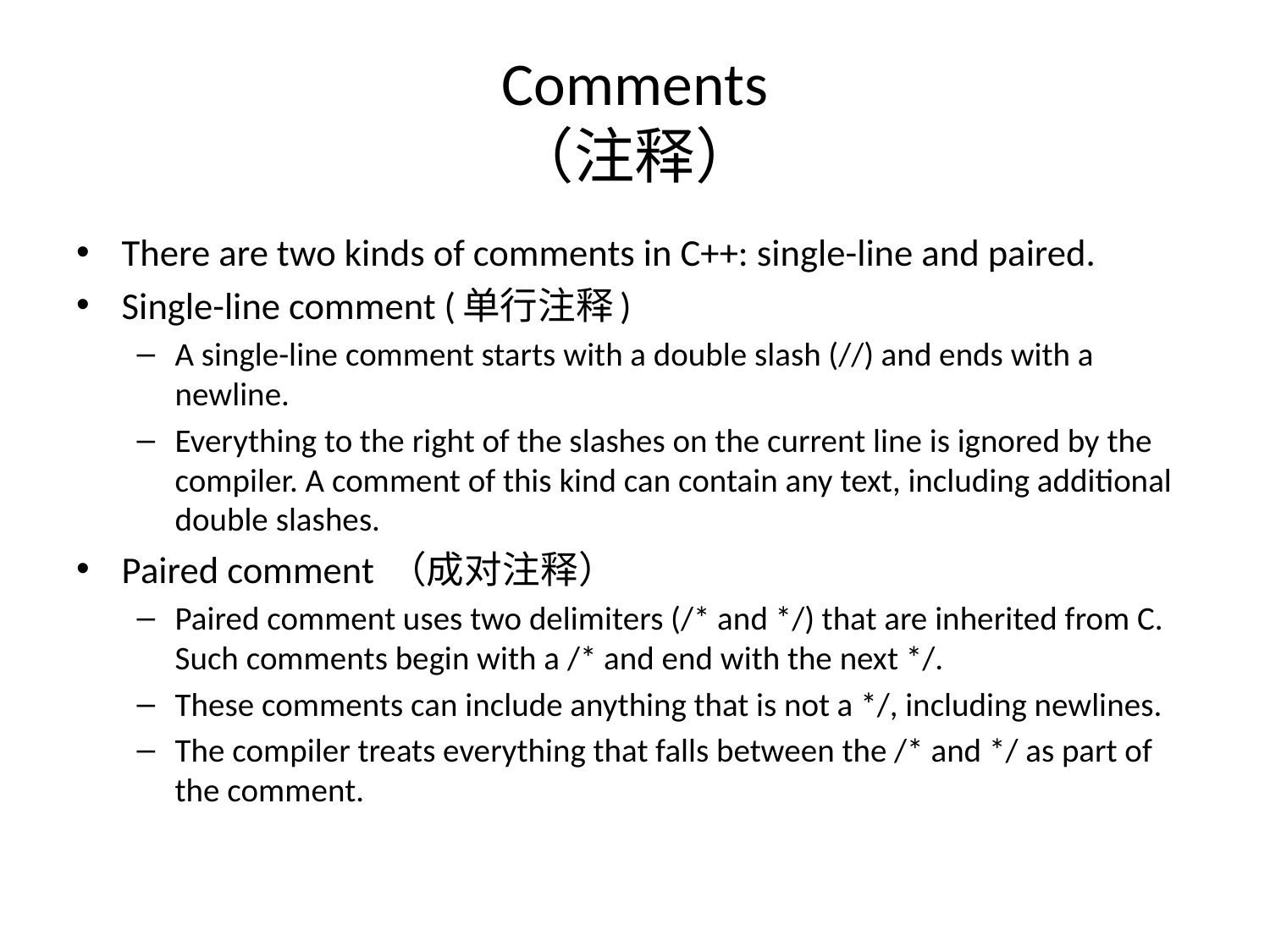

# Comments （注释）
There are two kinds of comments in C++: single-line and paired.
Single-line comment (单行注释)
A single-line comment starts with a double slash (//) and ends with a newline.
Everything to the right of the slashes on the current line is ignored by the compiler. A comment of this kind can contain any text, including additional double slashes.
Paired comment （成对注释）
Paired comment uses two delimiters (/* and */) that are inherited from C. Such comments begin with a /* and end with the next */.
These comments can include anything that is not a */, including newlines.
The compiler treats everything that falls between the /* and */ as part of the comment.